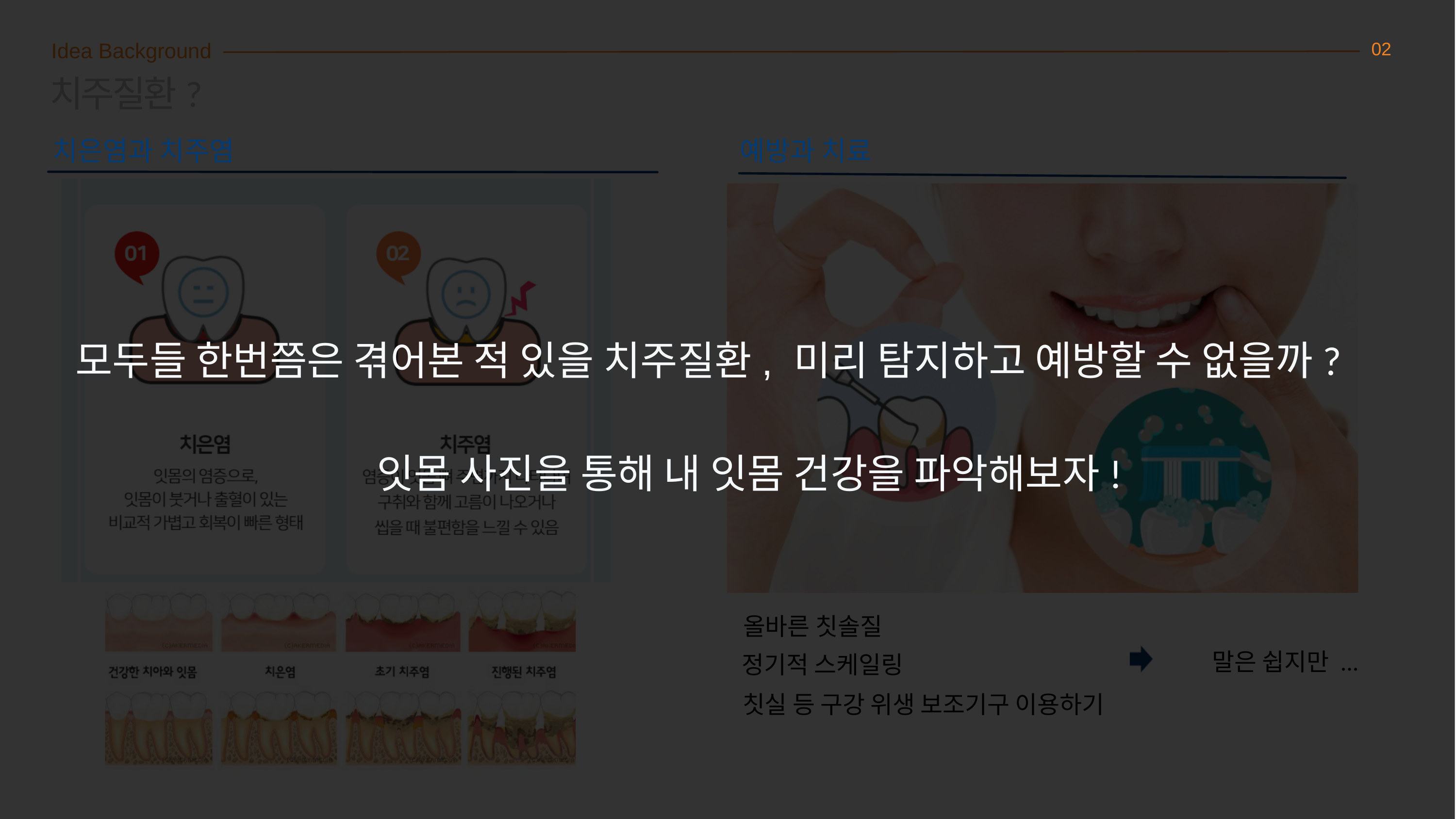

Idea Background
02

치주질환?
치은염과 치주염

예방과 치료

모두들 한번쯤은 겪어본 적 있을 치주질환, 미리 탐지하고 예방할 수 없을까?

 잇몸 사진을 통해 내 잇몸 건강을 파악해보자!

올바른 칫솔질
말은 쉽지만 ...
정기적 스케일링

칫실 등 구강 위생 보조기구 이용하기